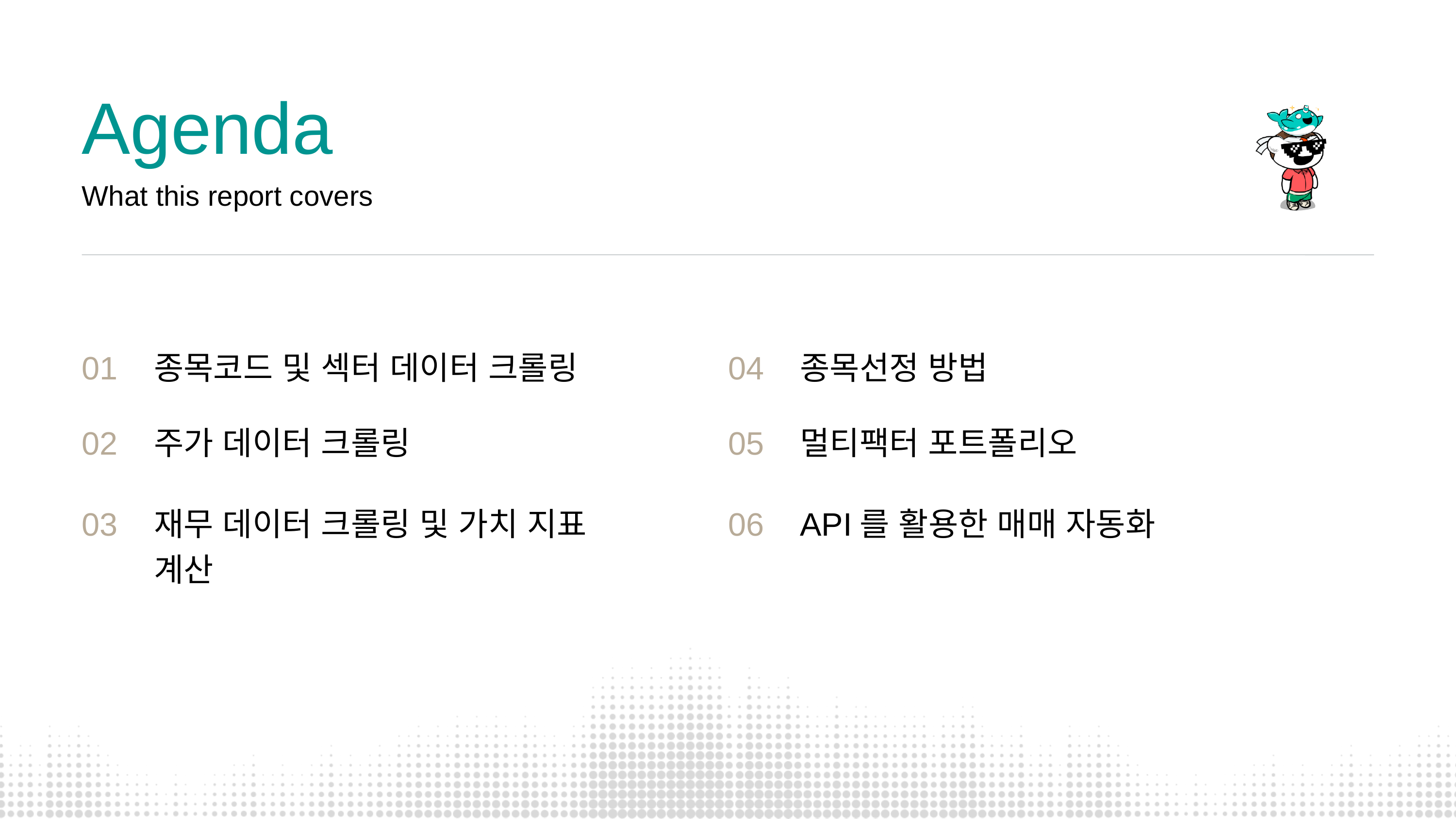

Agenda
What this report covers

01
종목코드 및 섹터 데이터 크롤링
04
종목선정 방법

02
주가 데이터 크롤링
05
멀티팩터 포트폴리오
03
재무 데이터 크롤링 및 가치 지표 계산
06
API를 활용한 매매 자동화